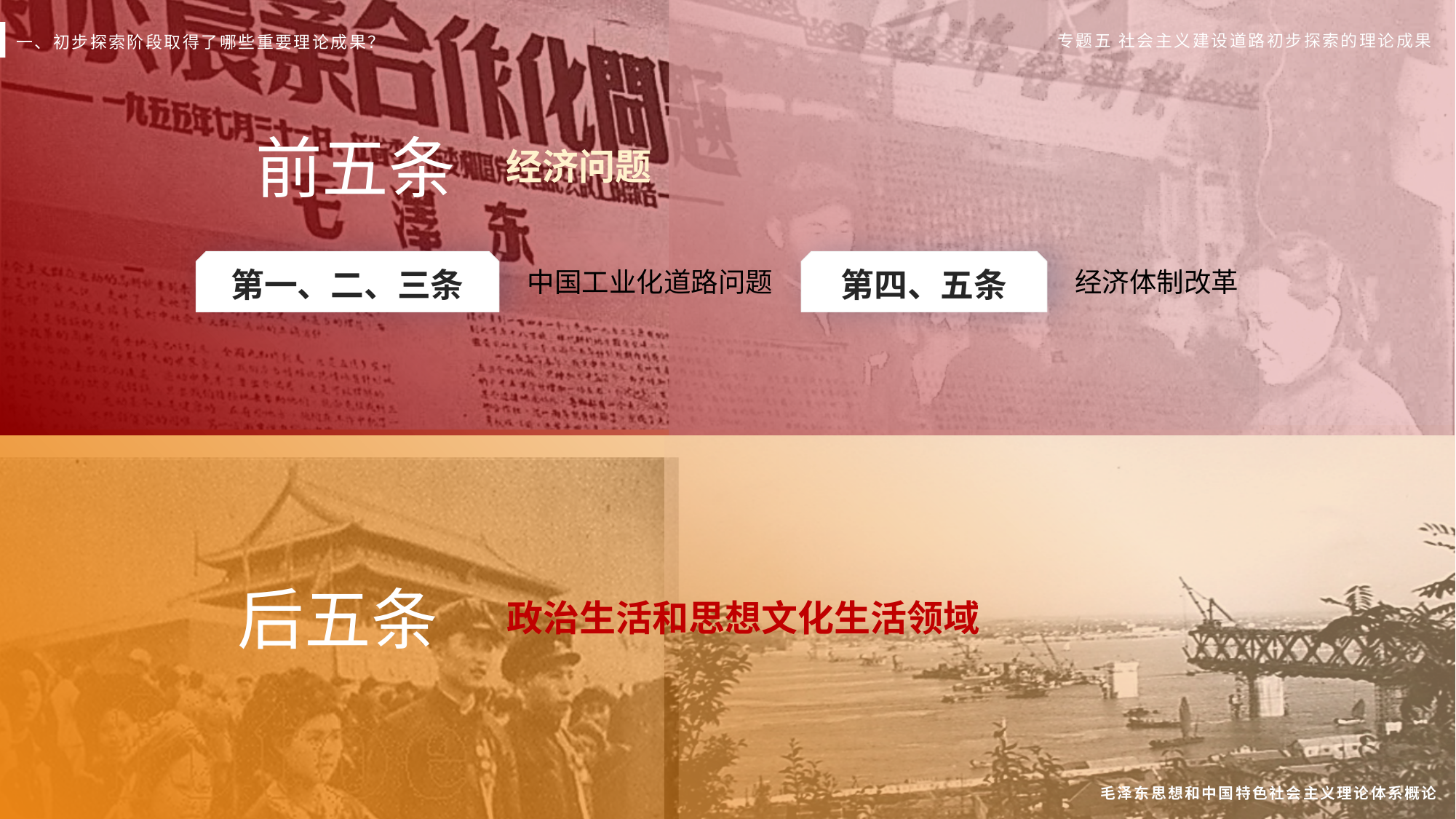

一、初步探索阶段取得了哪些重要理论成果？
专题五 社会主义建设道路初步探索的理论成果
前五条
经济问题
第一、二、三条
第四、五条
中国工业化道路问题
经济体制改革

后五条
政治生活和思想文化生活领域
毛泽东思想和中国特色社会主义理论体系概论